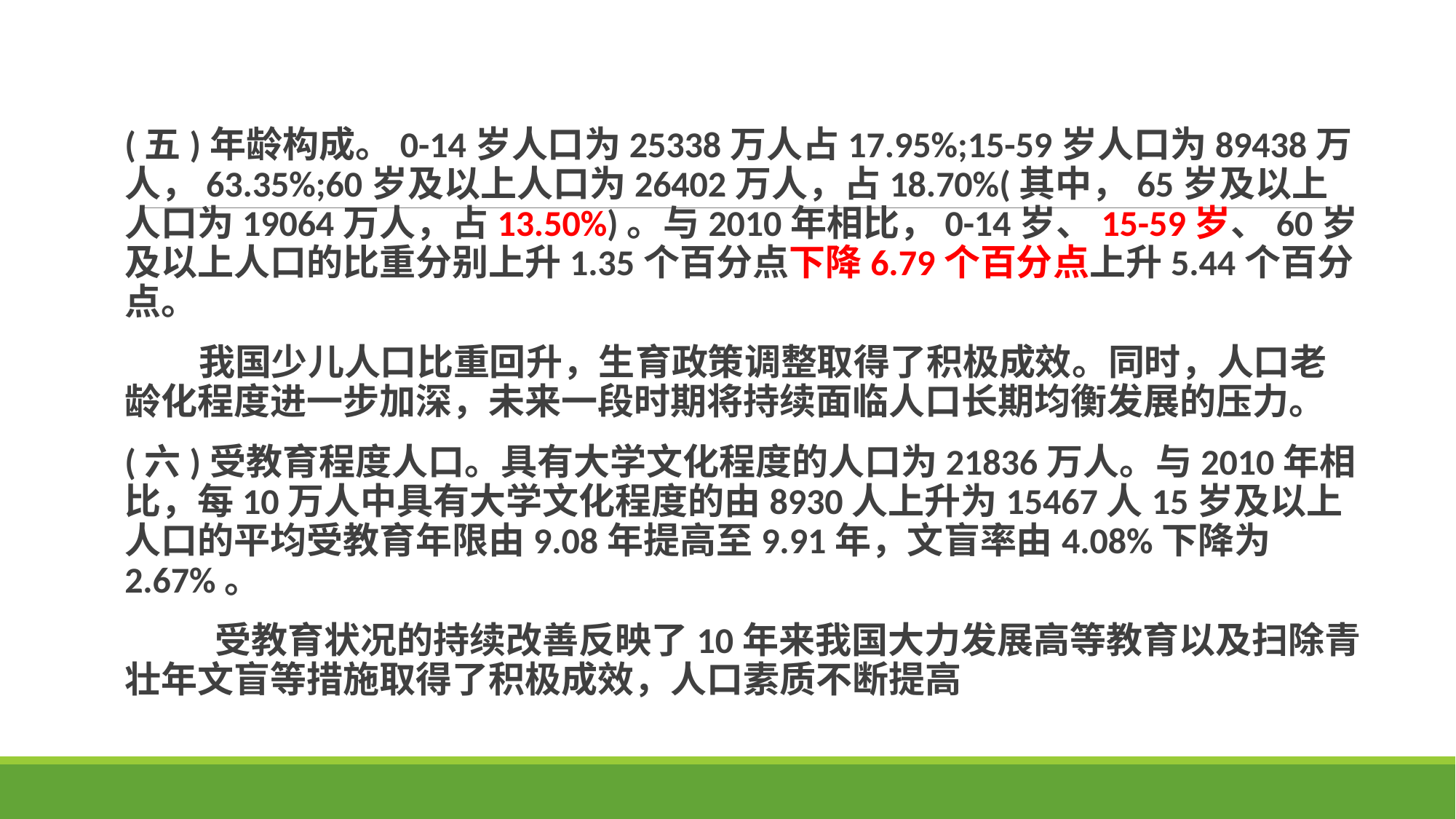

(五)年龄构成。0-14岁人口为25338万人占17.95%;15-59岁人口为89438万人，63.35%;60岁及以上人口为26402万人，占18.70%(其中，65岁及以上人口为19064万人，占13.50%)。与2010年相比，0-14岁、15-59岁、60岁及以上人口的比重分别上升1.35个百分点下降6.79个百分点上升5.44个百分点。
        我国少儿人口比重回升，生育政策调整取得了积极成效。同时，人口老龄化程度进一步加深，未来一段时期将持续面临人口长期均衡发展的压力。
(六)受教育程度人口。具有大学文化程度的人口为21836万人。与2010年相比，每10万人中具有大学文化程度的由8930人上升为15467人15岁及以上人口的平均受教育年限由9.08年提高至9.91年，文盲率由4.08%下降为2.67%。
          受教育状况的持续改善反映了10年来我国大力发展高等教育以及扫除青壮年文盲等措施取得了积极成效，人口素质不断提高